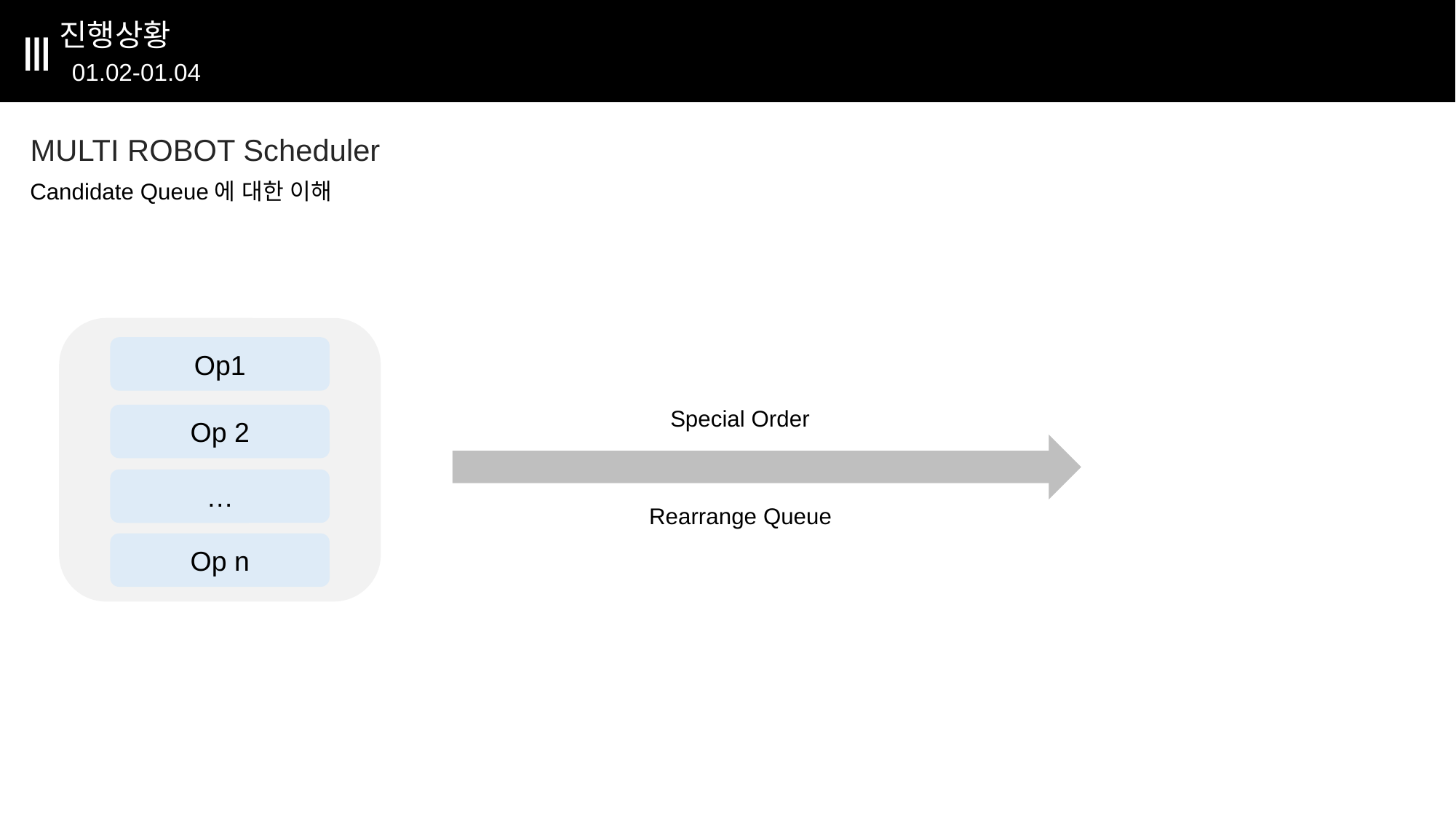

# 진행상황
Ⅲ
01.02-01.04
MULTI ROBOT Scheduler
Candidate Queue에 대한 이해

Op1
Special Order
Op 2

…
Rearrange Queue
Op n